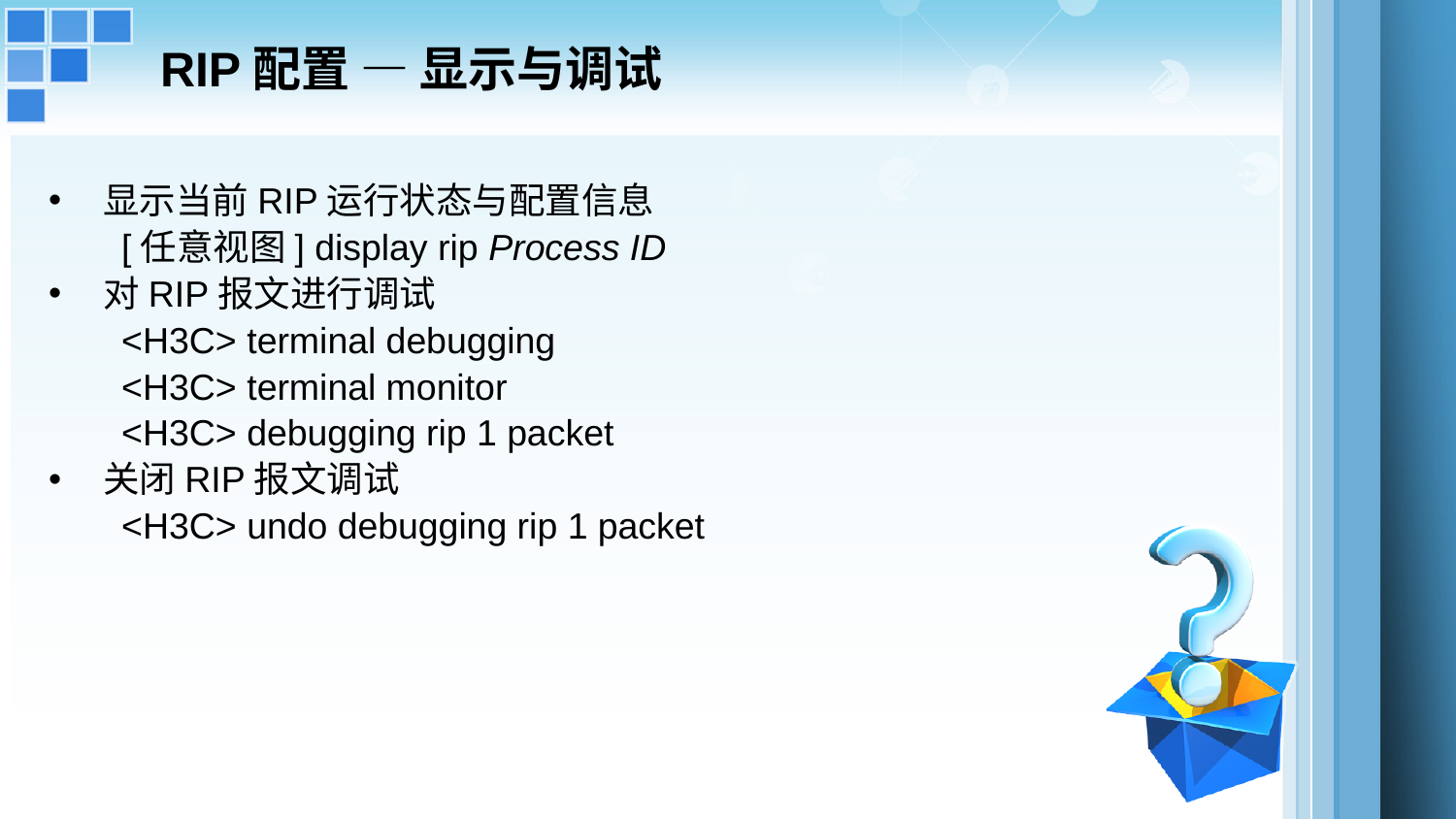

# RIP配置 — 显示与调试
显示当前RIP运行状态与配置信息
[任意视图] display rip Process ID
对RIP报文进行调试
<H3C> terminal debugging
<H3C> terminal monitor
<H3C> debugging rip 1 packet
关闭RIP报文调试
<H3C> undo debugging rip 1 packet